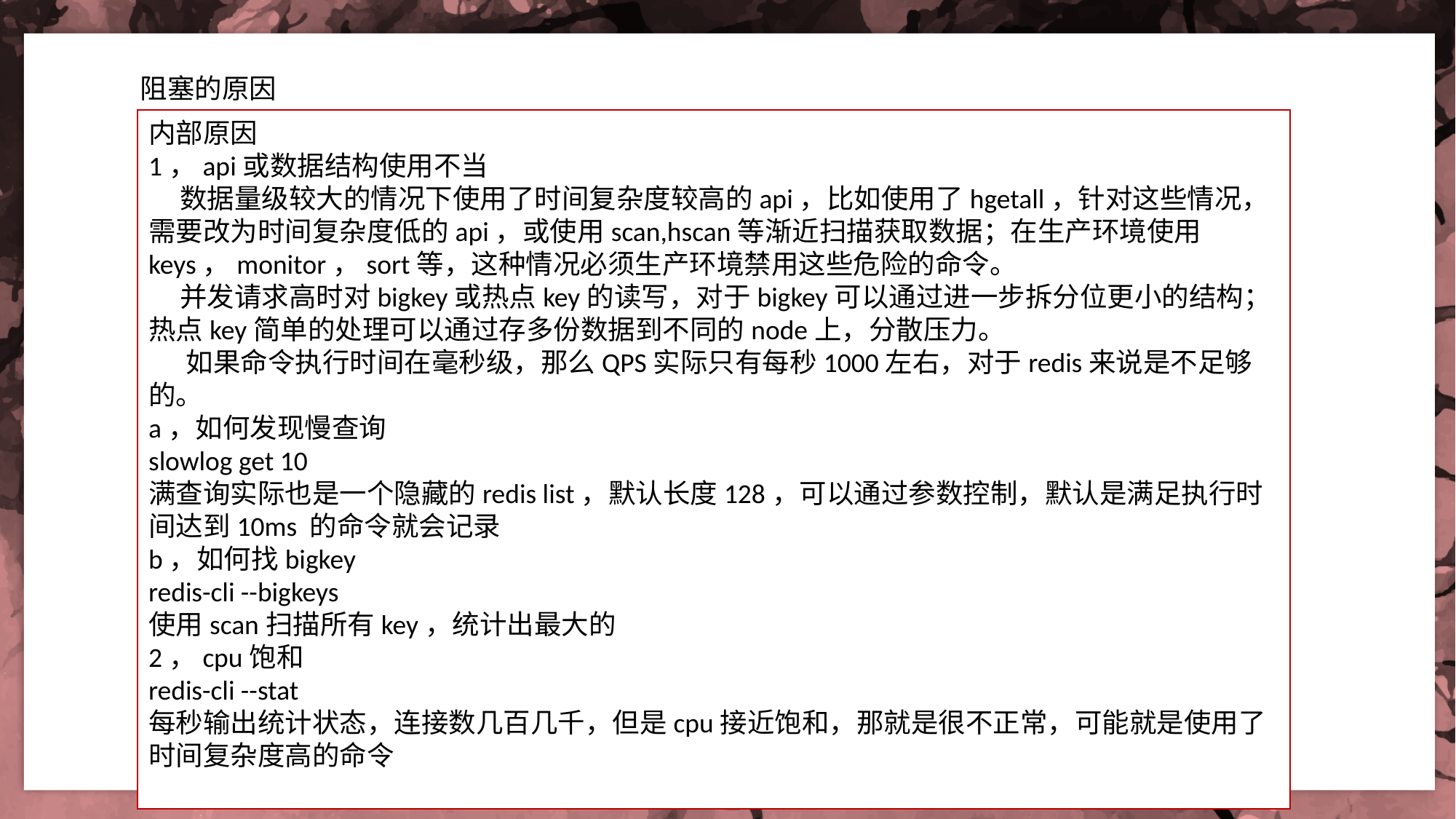

阻塞的原因
内部原因
1，api或数据结构使用不当
    数据量级较大的情况下使用了时间复杂度较高的api，比如使用了hgetall，针对这些情况，需要改为时间复杂度低的api，或使用scan,hscan等渐近扫描获取数据；在生产环境使用keys，monitor，sort等，这种情况必须生产环境禁用这些危险的命令。
    并发请求高时对bigkey或热点key的读写，对于bigkey可以通过进一步拆分位更小的结构；热点key简单的处理可以通过存多份数据到不同的node上，分散压力。
     如果命令执行时间在毫秒级，那么QPS实际只有每秒1000左右，对于redis来说是不足够的。
a，如何发现慢查询
slowlog get 10
满查询实际也是一个隐藏的redis list，默认长度128，可以通过参数控制，默认是满足执行时间达到10ms 的命令就会记录
b，如何找bigkey
redis-cli --bigkeys
使用scan扫描所有key，统计出最大的
2，cpu饱和
redis-cli --stat
每秒输出统计状态，连接数几百几千，但是cpu接近饱和，那就是很不正常，可能就是使用了时间复杂度高的命令